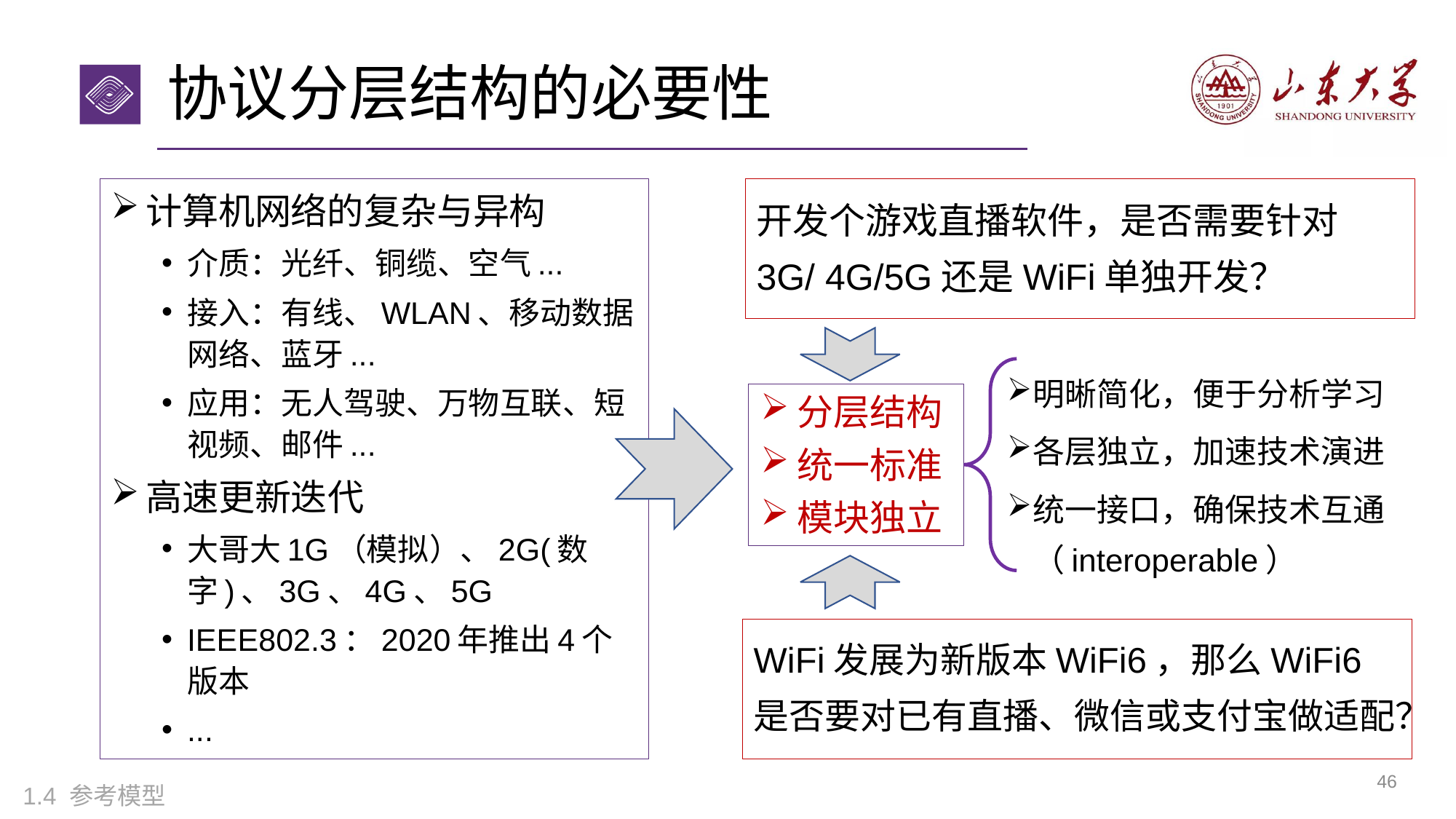

# 协议分层结构的必要性
计算机网络的复杂与异构
介质：光纤、铜缆、空气...
接入：有线、WLAN、移动数据网络、蓝牙...
应用：无人驾驶、万物互联、短视频、邮件...
高速更新迭代
大哥大1G（模拟）、2G(数字)、3G、4G、5G
IEEE802.3：2020年推出4个版本
...
开发个游戏直播软件，是否需要针对3G/ 4G/5G还是WiFi单独开发？

明晰简化，便于分析学习
各层独立，加速技术演进
统一接口，确保技术互通（interoperable）

分层结构
统一标准
模块独立

WiFi发展为新版本WiFi6，那么WiFi6是否要对已有直播、微信或支付宝做适配？
46
1.4 参考模型